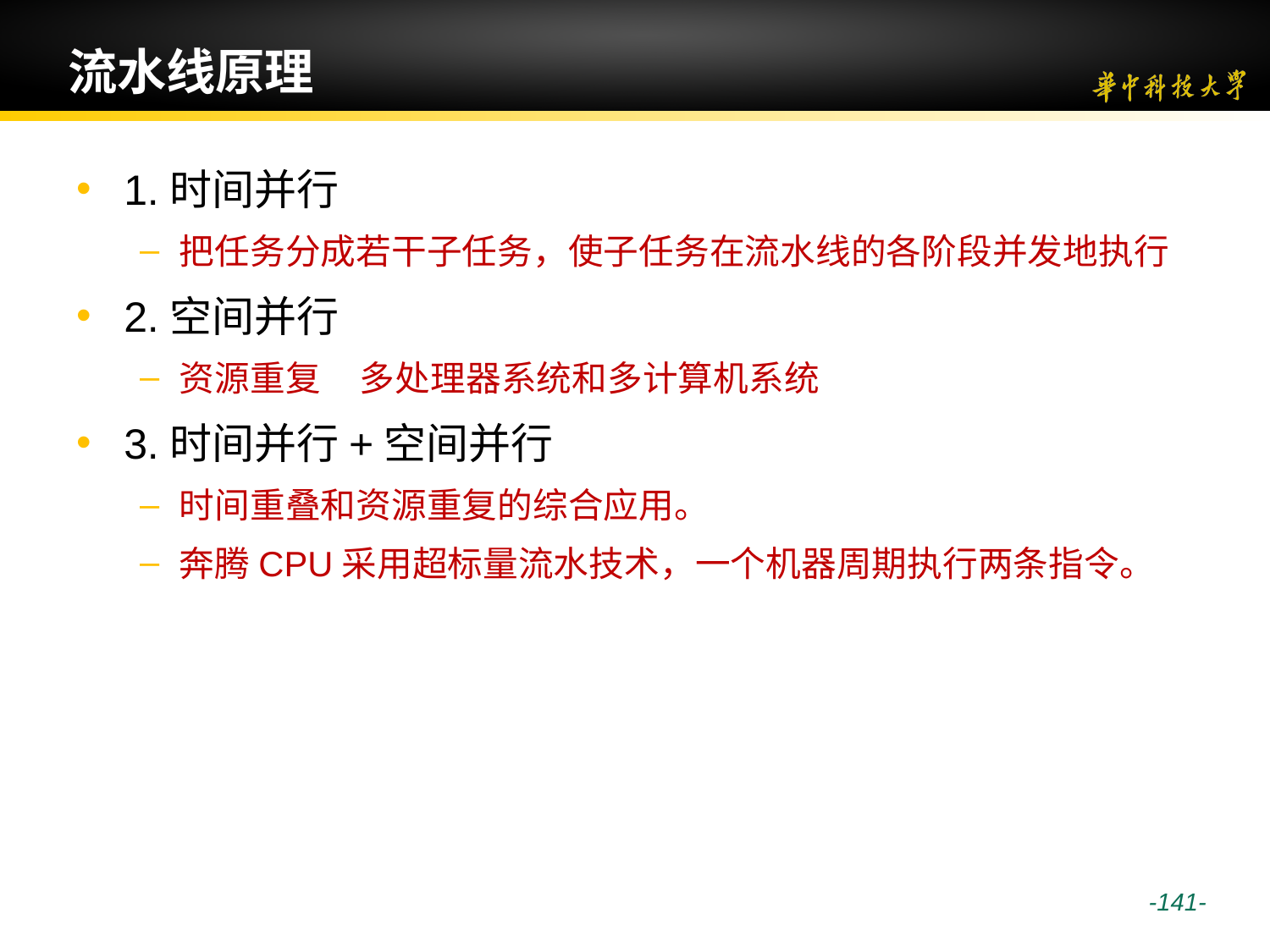

# 流水线原理
1.时间并行
把任务分成若干子任务，使子任务在流水线的各阶段并发地执行
2.空间并行
资源重复     多处理器系统和多计算机系统
3.时间并行+空间并行
时间重叠和资源重复的综合应用。
奔腾CPU采用超标量流水技术，一个机器周期执行两条指令。
 -141-